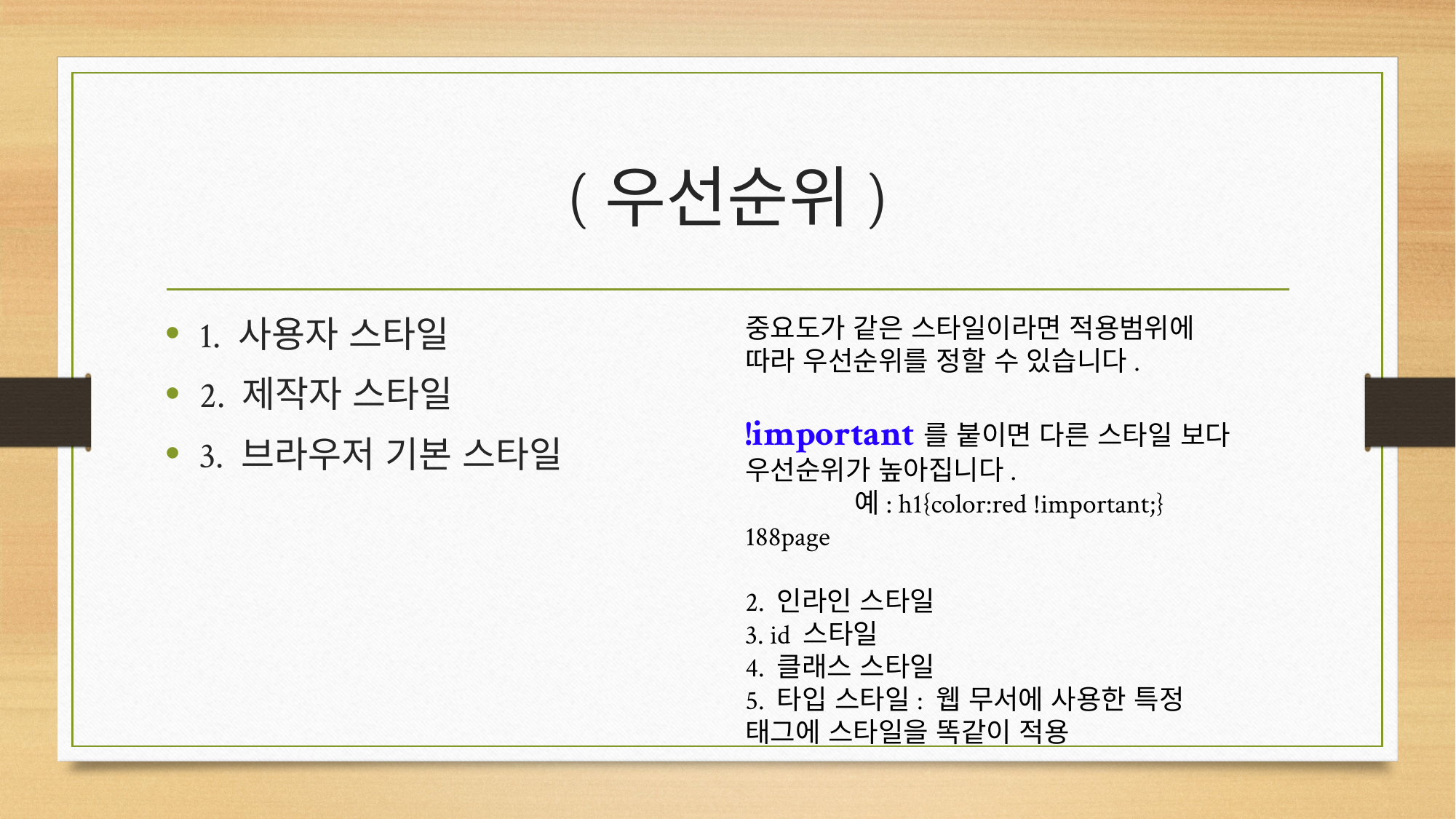

# (우선순위)
중요도가 같은 스타일이라면 적용범위에 따라 우선순위를 정할 수 있습니다.

!important를 붙이면 다른 스타일 보다 우선순위가 높아집니다.
	예: h1{color:red !important;}  188page

2. 인라인 스타일
3. id 스타일
4. 클래스 스타일
5. 타입 스타일: 웹 무서에 사용한 특정 태그에 스타일을 똑같이 적용
1. 사용자 스타일
2. 제작자 스타일
3. 브라우저 기본 스타일